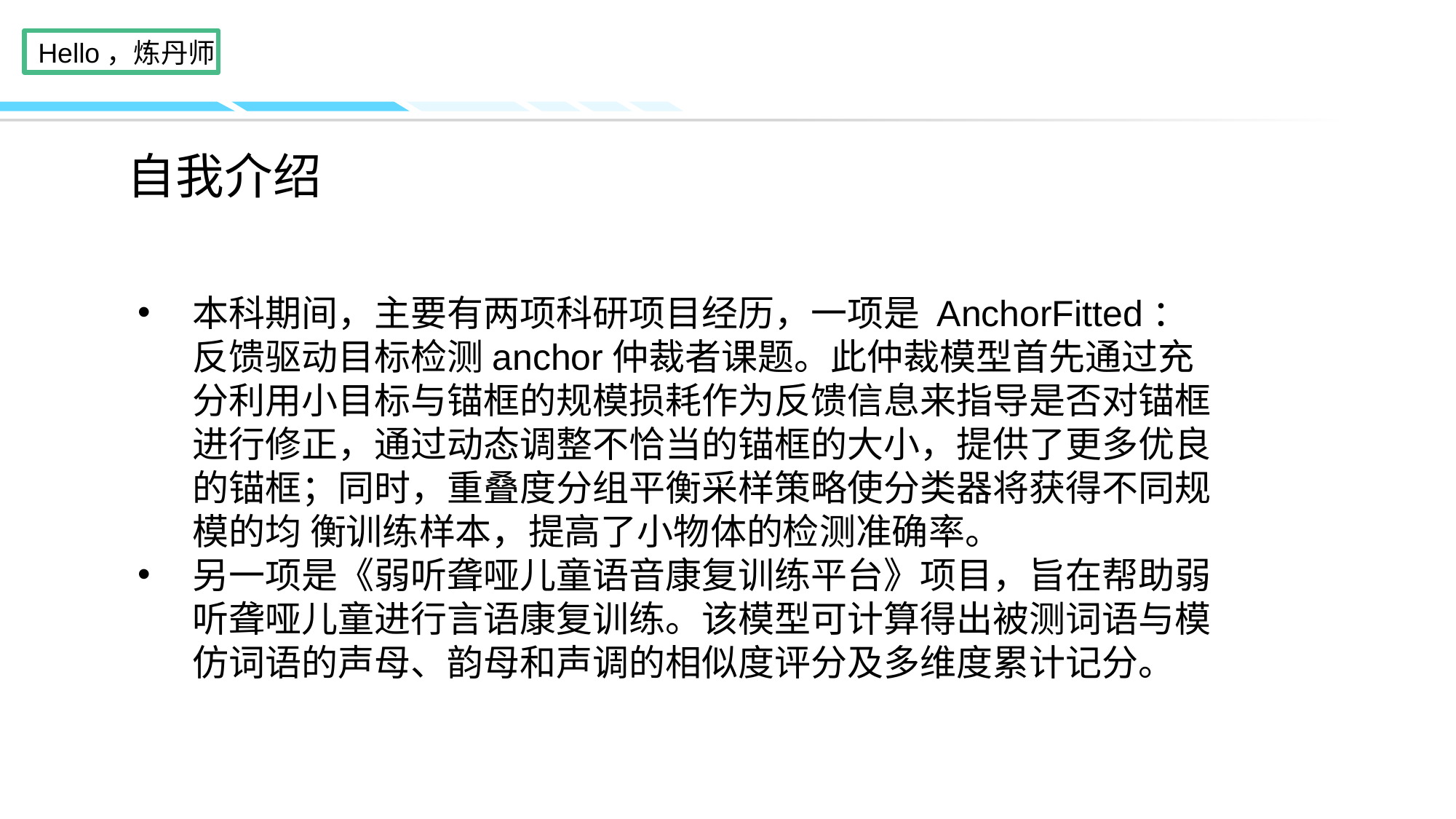

# 自我介绍
本科期间，主要有两项科研项目经历，一项是 AnchorFitted：反馈驱动目标检测anchor仲裁者课题。此仲裁模型首先通过充分利用小目标与锚框的规模损耗作为反馈信息来指导是否对锚框进行修正，通过动态调整不恰当的锚框的大小，提供了更多优良的锚框；同时，重叠度分组平衡采样策略使分类器将获得不同规模的均 衡训练样本，提高了小物体的检测准确率。
另一项是《弱听聋哑儿童语音康复训练平台》项目，旨在帮助弱听聋哑儿童进行言语康复训练。该模型可计算得出被测词语与模仿词语的声母、韵母和声调的相似度评分及多维度累计记分。